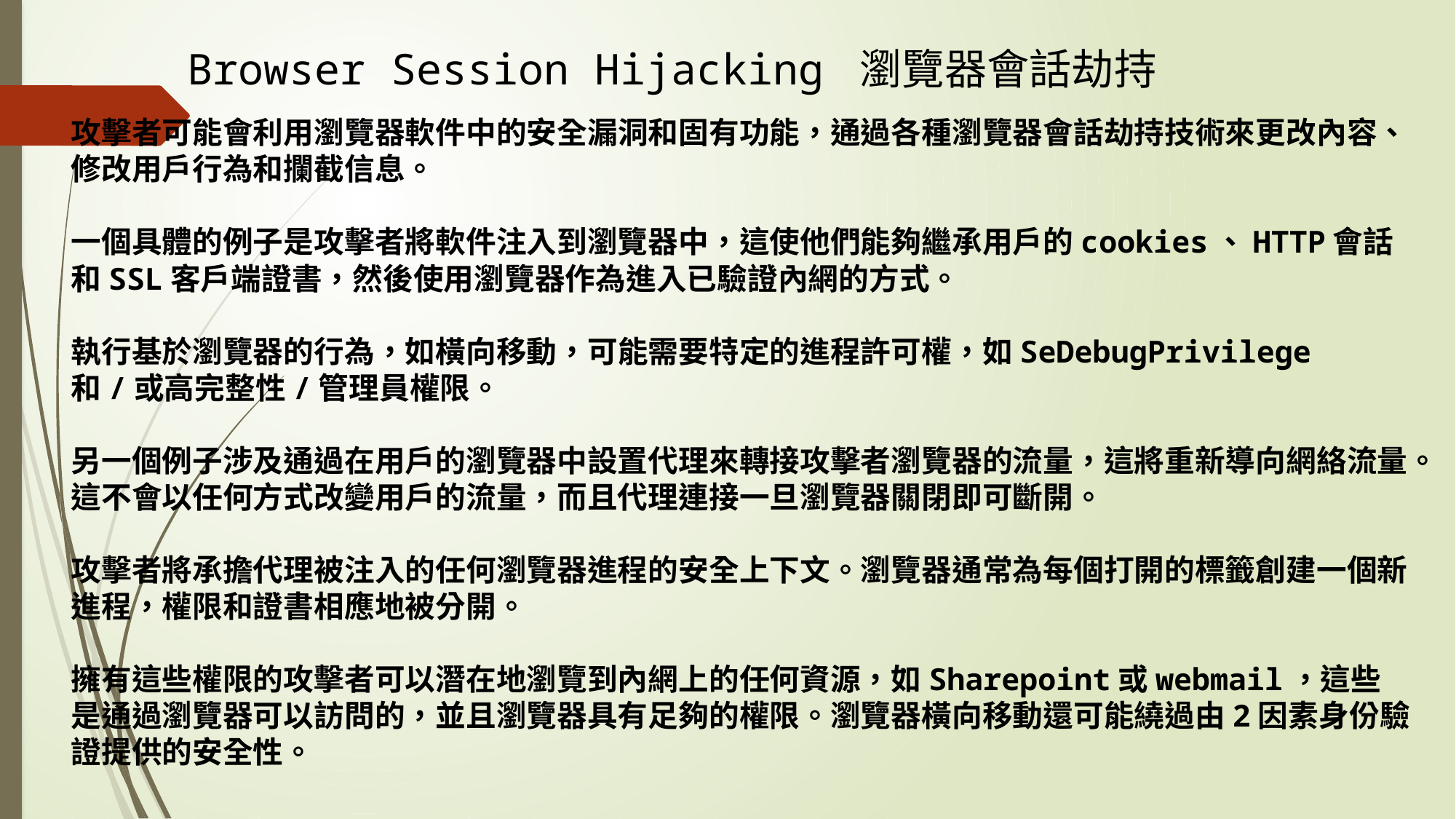

Browser Session Hijacking 瀏覽器會話劫持
攻擊者可能會利用瀏覽器軟件中的安全漏洞和固有功能，通過各種瀏覽器會話劫持技術來更改內容、修改用戶行為和攔截信息。

一個具體的例子是攻擊者將軟件注入到瀏覽器中，這使他們能夠繼承用戶的cookies、HTTP會話和SSL客戶端證書，然後使用瀏覽器作為進入已驗證內網的方式。

執行基於瀏覽器的行為，如橫向移動，可能需要特定的進程許可權，如SeDebugPrivilege和/或高完整性/管理員權限。

另一個例子涉及通過在用戶的瀏覽器中設置代理來轉接攻擊者瀏覽器的流量，這將重新導向網絡流量。這不會以任何方式改變用戶的流量，而且代理連接一旦瀏覽器關閉即可斷開。

攻擊者將承擔代理被注入的任何瀏覽器進程的安全上下文。瀏覽器通常為每個打開的標籤創建一個新進程，權限和證書相應地被分開。

擁有這些權限的攻擊者可以潛在地瀏覽到內網上的任何資源，如Sharepoint或webmail，這些是通過瀏覽器可以訪問的，並且瀏覽器具有足夠的權限。瀏覽器橫向移動還可能繞過由2因素身份驗證提供的安全性。